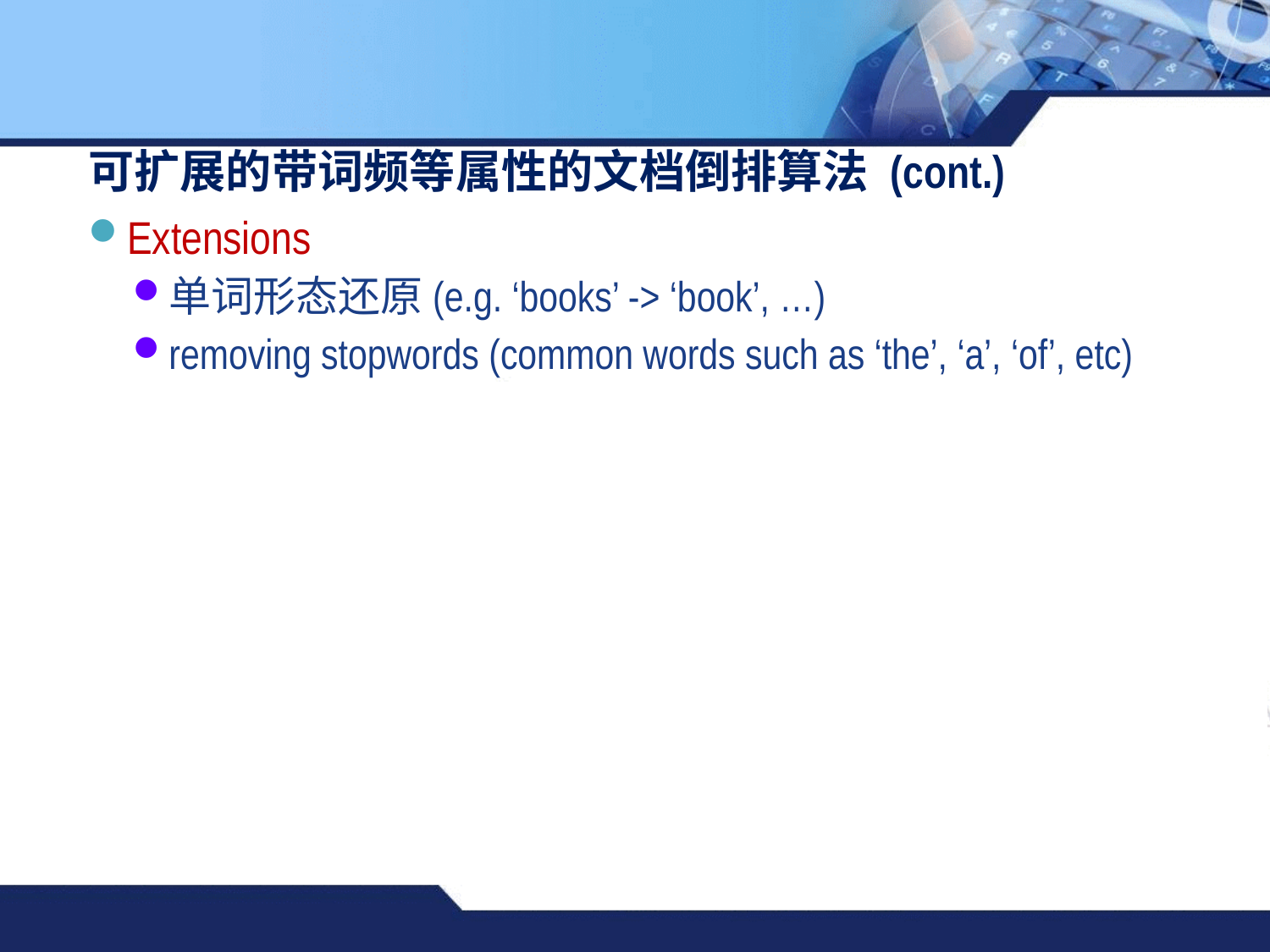

可扩展的带词频等属性的文档倒排算法 (cont.)
Extensions
单词形态还原(e.g. ‘books’ -> ‘book’, …)
removing stopwords (common words such as ‘the’, ‘a’, ‘of’, etc)